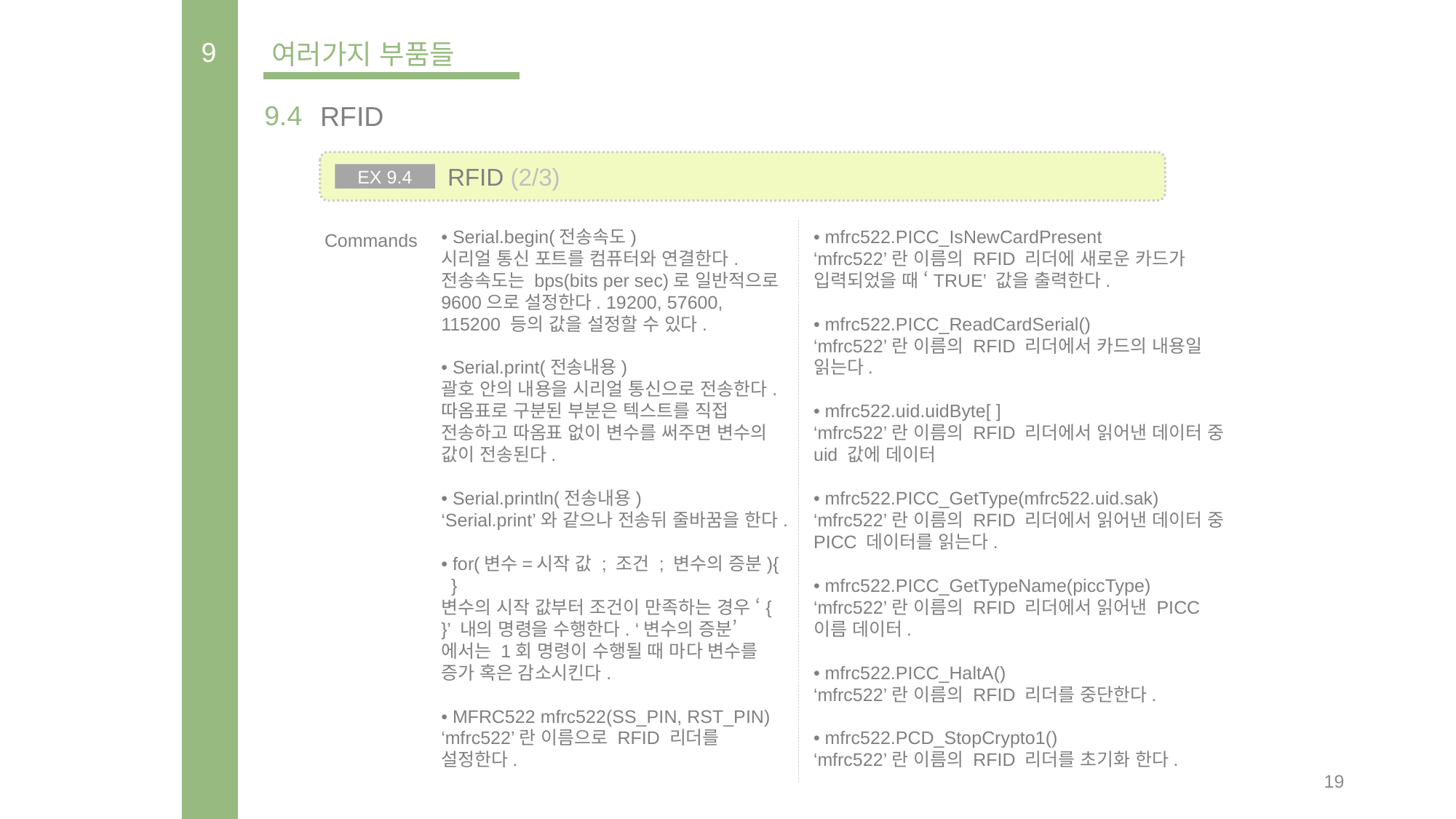

9
여러가지 부품들
9.4
RFID
                 RFID (2/3)
EX 9.4
Commands
• Serial.begin(전송속도)
시리얼 통신 포트를 컴퓨터와 연결한다.
전송속도는 bps(bits per sec)로 일반적으로
9600으로 설정한다. 19200, 57600,
115200 등의 값을 설정할 수 있다.

• Serial.print(전송내용)
괄호 안의 내용을 시리얼 통신으로 전송한다. 따옴표로 구분된 부분은 텍스트를 직접 전송하고 따옴표 없이 변수를 써주면 변수의 값이 전송된다.

• Serial.println(전송내용)
‘Serial.print’와 같으나 전송뒤 줄바꿈을 한다.

• for(변수=시작 값 ; 조건 ; 변수의 증분){    }
변수의 시작 값부터 조건이 만족하는 경우 ‘{    }’ 내의 명령을 수행한다. ‘변수의 증분’
에서는 1회 명령이 수행될 때 마다 변수를
증가 혹은 감소시킨다.

• MFRC522 mfrc522(SS_PIN, RST_PIN)
‘mfrc522’란 이름으로 RFID 리더를 설정한다.
• mfrc522.PICC_IsNewCardPresent
‘mfrc522’란 이름의 RFID 리더에 새로운 카드가 입력되었을 때 ‘TRUE’ 값을 출력한다.

• mfrc522.PICC_ReadCardSerial()
‘mfrc522’란 이름의 RFID 리더에서 카드의 내용일 읽는다.

• mfrc522.uid.uidByte[ ]
‘mfrc522’란 이름의 RFID 리더에서 읽어낸 데이터 중 uid 값에 데이터

• mfrc522.PICC_GetType(mfrc522.uid.sak)
‘mfrc522’란 이름의 RFID 리더에서 읽어낸 데이터 중 PICC 데이터를 읽는다.

• mfrc522.PICC_GetTypeName(piccType)
‘mfrc522’란 이름의 RFID 리더에서 읽어낸 PICC 이름 데이터.

• mfrc522.PICC_HaltA()
‘mfrc522’란 이름의 RFID 리더를 중단한다.

• mfrc522.PCD_StopCrypto1()
‘mfrc522’란 이름의 RFID 리더를 초기화 한다.
19